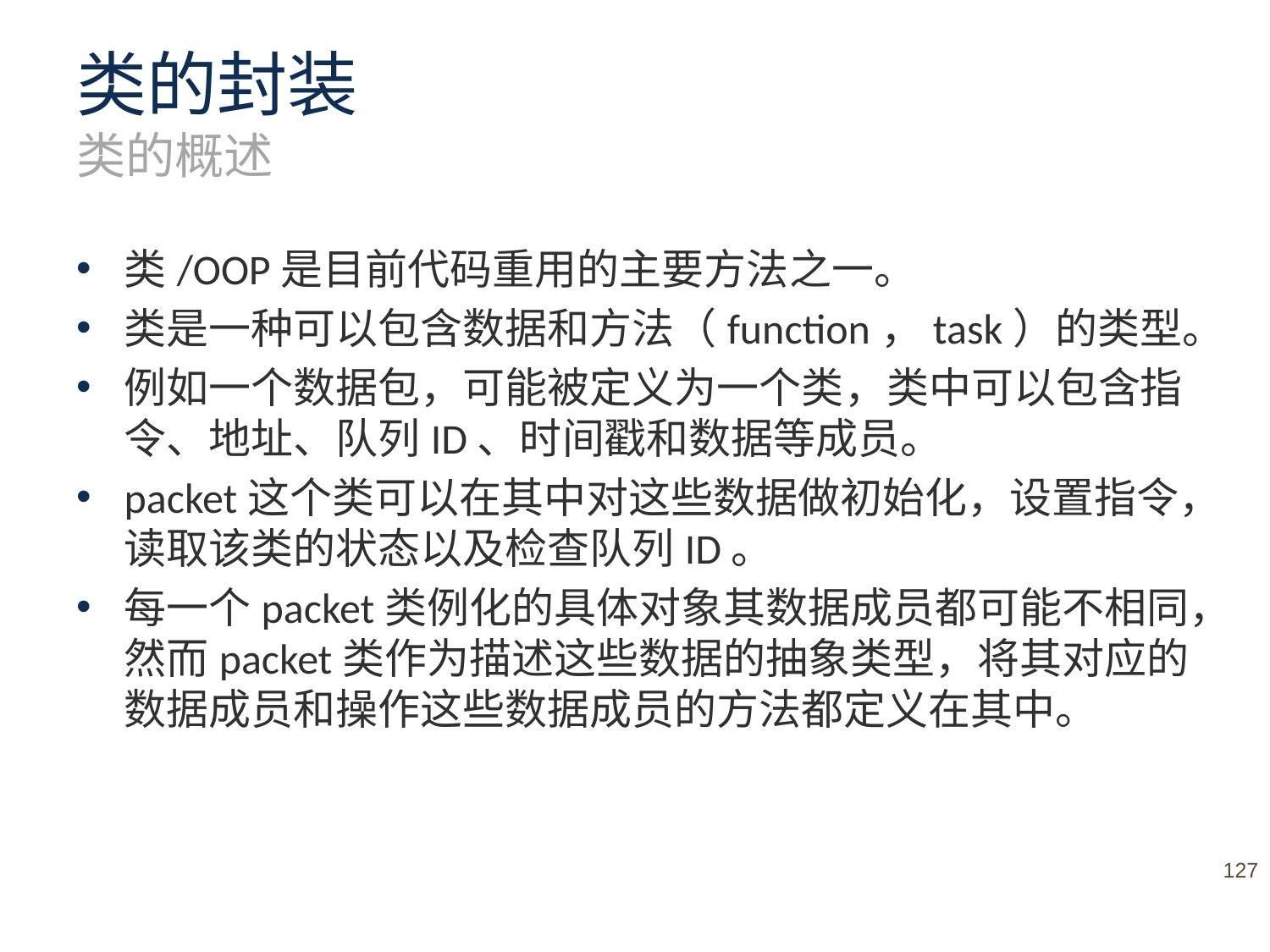

# 类的封装 类的概述
类/OOP是目前代码重用的主要方法之一。
类是一种可以包含数据和方法（function，task）的类型。
例如一个数据包，可能被定义为一个类，类中可以包含指令、地址、队列ID、时间戳和数据等成员。
packet这个类可以在其中对这些数据做初始化，设置指令，读取该类的状态以及检查队列ID。
每一个packet类例化的具体对象其数据成员都可能不相同，然而packet类作为描述这些数据的抽象类型，将其对应的数据成员和操作这些数据成员的方法都定义在其中。
127